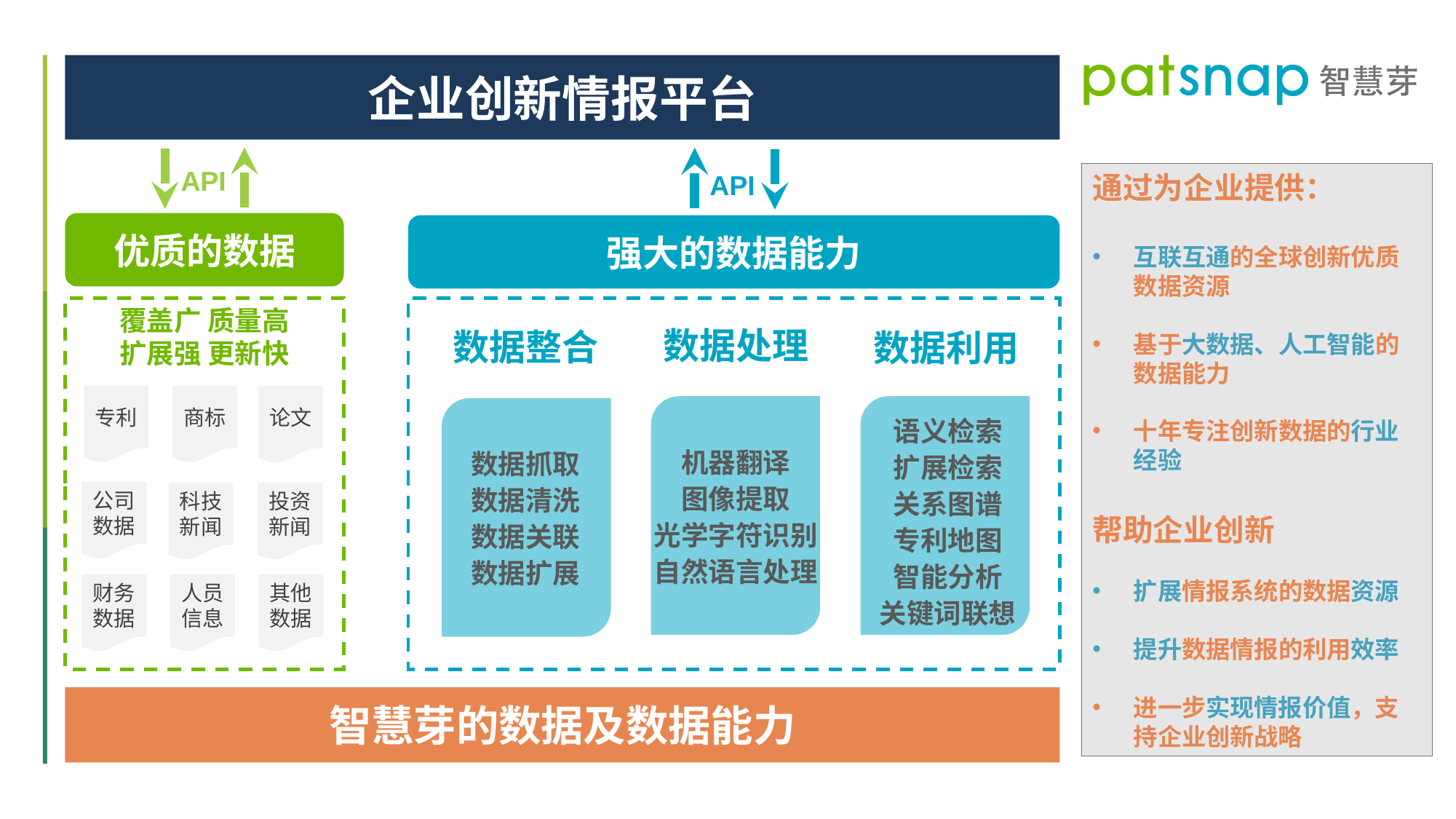

企业创新情报平台

API
API
通过为企业提供：

互联互通的全球创新优质数据资源

基于大数据、人工智能的数据能力

十年专注创新数据的行业经验

帮助企业创新

扩展情报系统的数据资源

提升数据情报的利用效率

进一步实现情报价值，支持企业创新战略
优质的数据
强大的数据能力
覆盖广 质量高
扩展强 更新快

数据处理
数据整合
数据利用

商标
专利
论文

语义检索
扩展检索
关系图谱
专利地图
智能分析
关键词联想
机器翻译
图像提取
光学字符识别
自然语言处理
数据抓取
数据清洗
数据关联
数据扩展

公司数据

投资新闻
科技新闻
财务
数据
人员
信息
其他数据
智慧芽的数据及数据能力